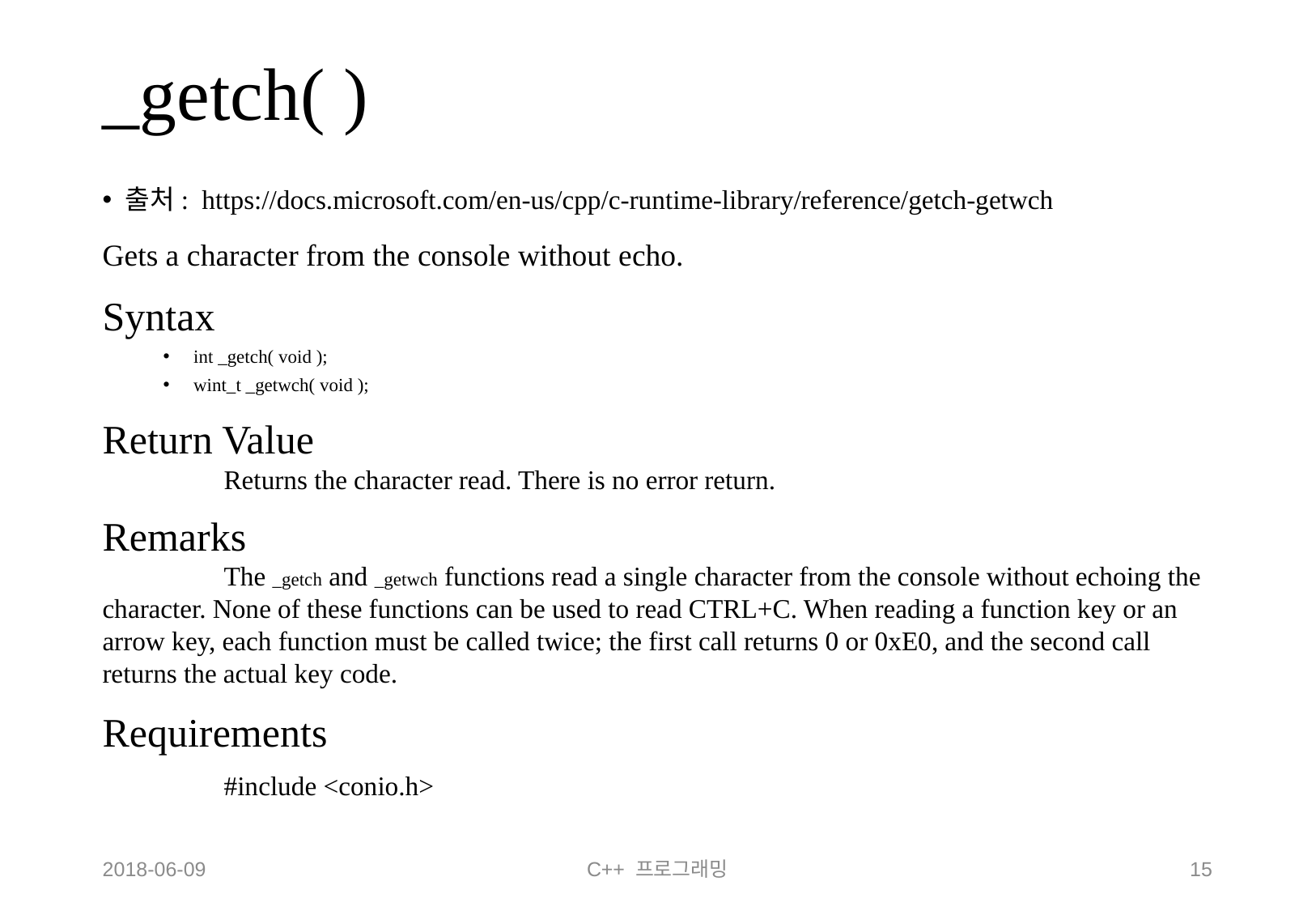

# _getch( )
출처:  https://docs.microsoft.com/en-us/cpp/c-runtime-library/reference/getch-getwch

Gets a character from the console without echo.

Syntax
int _getch( void );
wint_t _getwch( void );

Return Value
	Returns the character read. There is no error return.

Remarks
	The _getch and _getwch functions read a single character from the console without echoing the character. None of these functions can be used to read CTRL+C. When reading a function key or an arrow key, each function must be called twice; the first call returns 0 or 0xE0, and the second call returns the actual key code.

Requirements
	#include <conio.h>
2018-06-09
C++ 프로그래밍
15